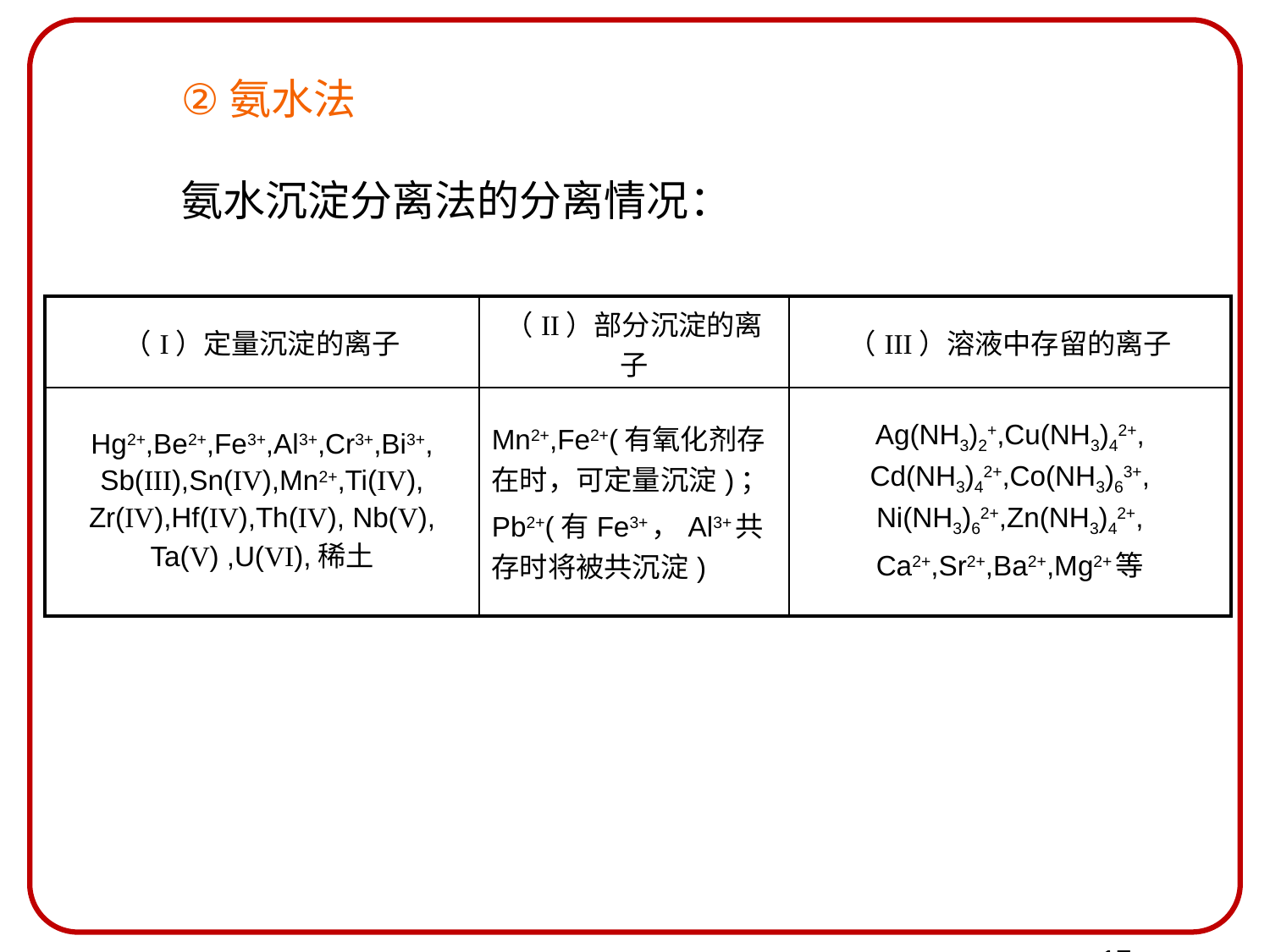

氨水法

氨水沉淀分离法的分离情况：
| （I）定量沉淀的离子 | （II）部分沉淀的离子 | （III）溶液中存留的离子 |
| --- | --- | --- |
| Hg2+,Be2+,Fe3+,Al3+,Cr3+,Bi3+, Sb(III),Sn(IV),Mn2+,Ti(IV), Zr(IV),Hf(IV),Th(IV), Nb(V), Ta(V) ,U(VI),稀土 | Mn2+,Fe2+(有氧化剂存在时，可定量沉淀)； Pb2+(有Fe3+，Al3+共存时将被共沉淀) | Ag(NH3)2+,Cu(NH3)42+, Cd(NH3)42+,Co(NH3)63+, Ni(NH3)62+,Zn(NH3)42+, Ca2+,Sr2+,Ba2+,Mg2+等 |
17